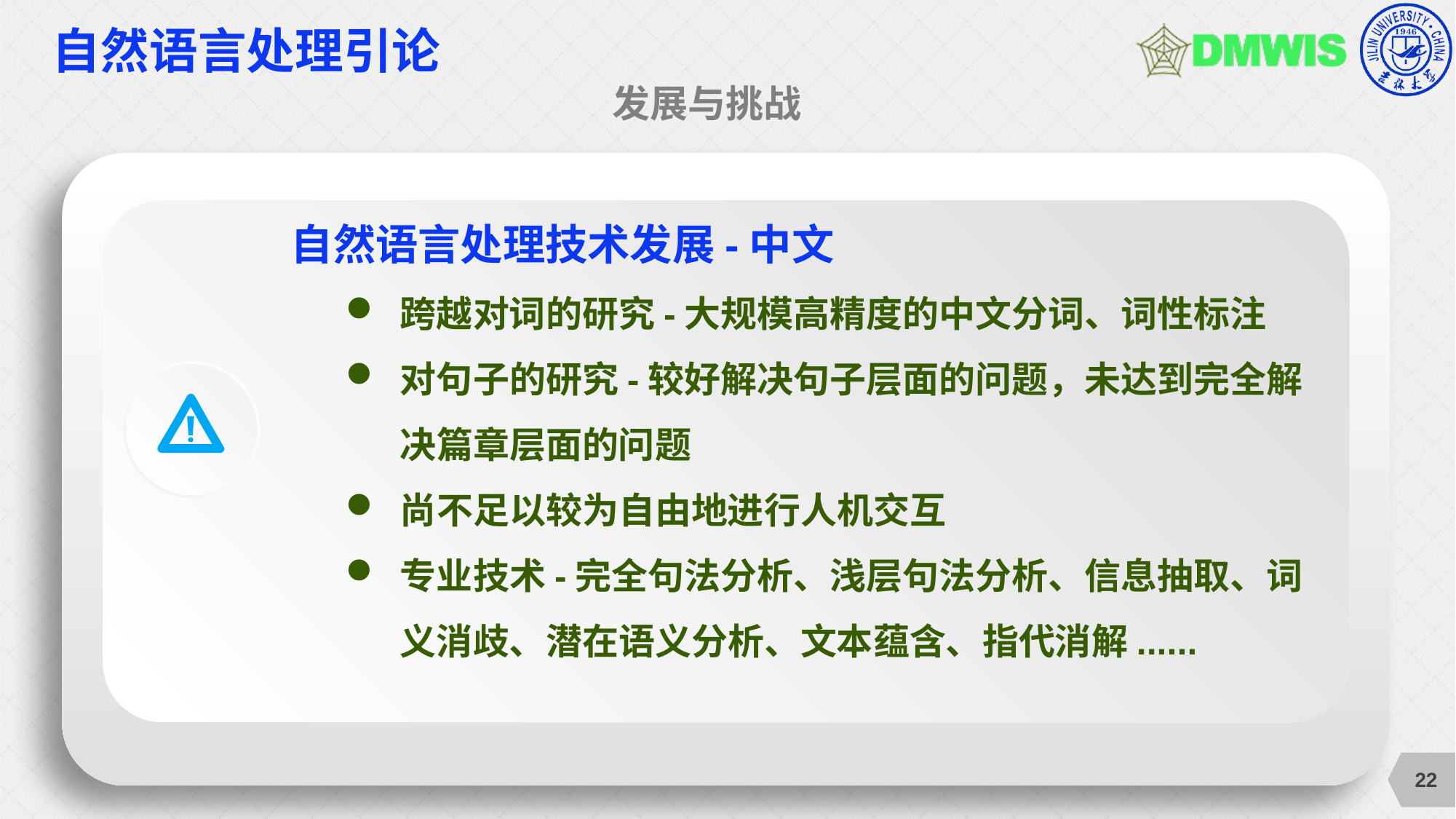

# 自然语言处理引论
发展与挑战

自然语言处理技术发展-中文
跨越对词的研究-大规模高精度的中文分词、词性标注
对句子的研究-较好解决句子层面的问题，未达到完全解决篇章层面的问题
尚不足以较为自由地进行人机交互
专业技术-完全句法分析、浅层句法分析、信息抽取、词义消歧、潜在语义分析、文本蕴含、指代消解......

22